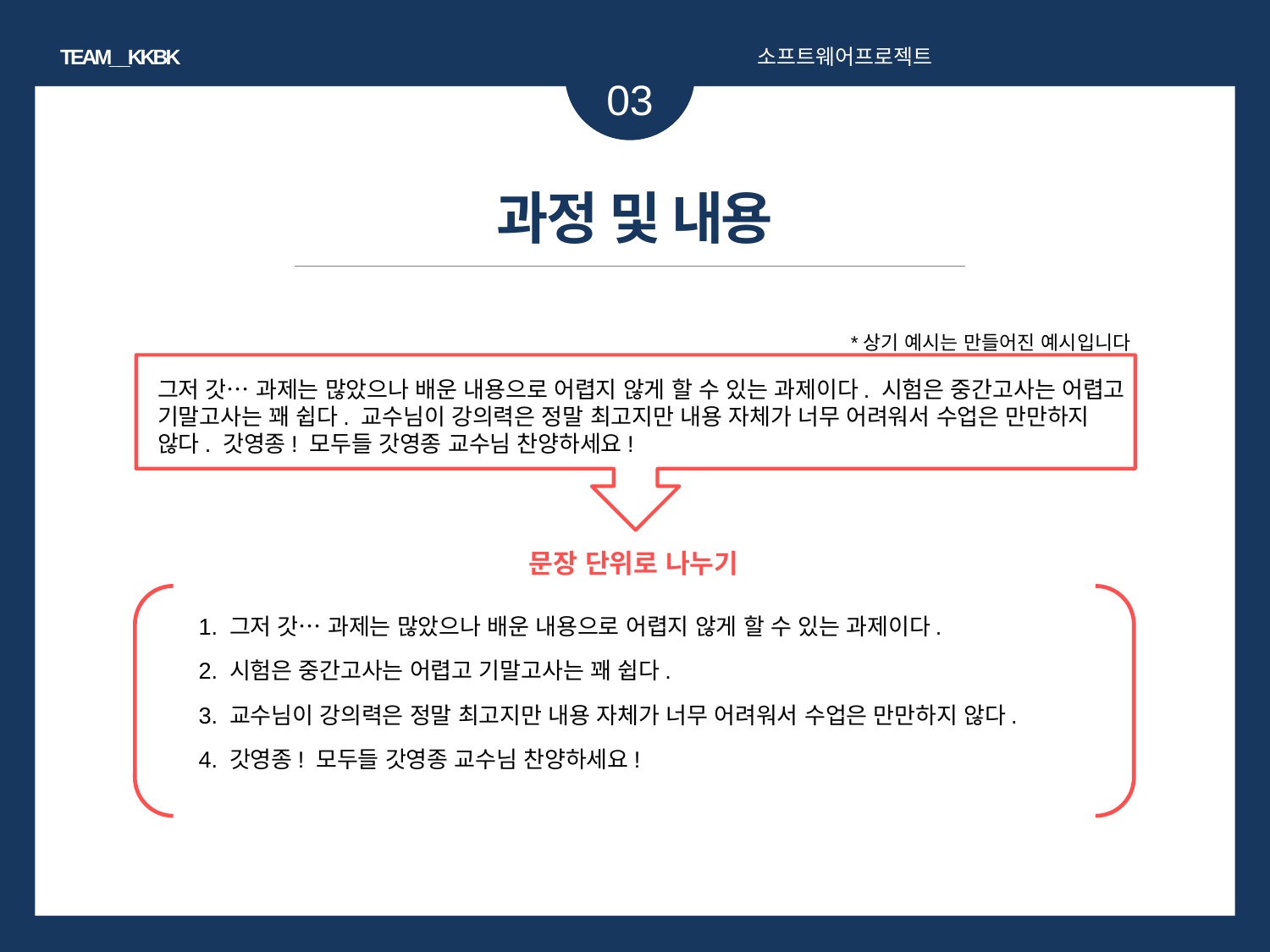

TEAM__KKBK
소프트웨어프로젝트
03

과정 및 내용
*상기 예시는 만들어진 예시입니다

그저 갓… 과제는 많았으나 배운 내용으로 어렵지 않게 할 수 있는 과제이다. 시험은 중간고사는 어렵고 기말고사는 꽤 쉽다. 교수님이 강의력은 정말 최고지만 내용 자체가 너무 어려워서 수업은 만만하지 않다. 갓영종! 모두들 갓영종 교수님 찬양하세요!
소제목

문장 단위로 나누기

1. 그저 갓… 과제는 많았으나 배운 내용으로 어렵지 않게 할 수 있는 과제이다.

2. 시험은 중간고사는 어렵고 기말고사는 꽤 쉽다.

3. 교수님이 강의력은 정말 최고지만 내용 자체가 너무 어려워서 수업은 만만하지 않다.

4. 갓영종! 모두들 갓영종 교수님 찬양하세요!